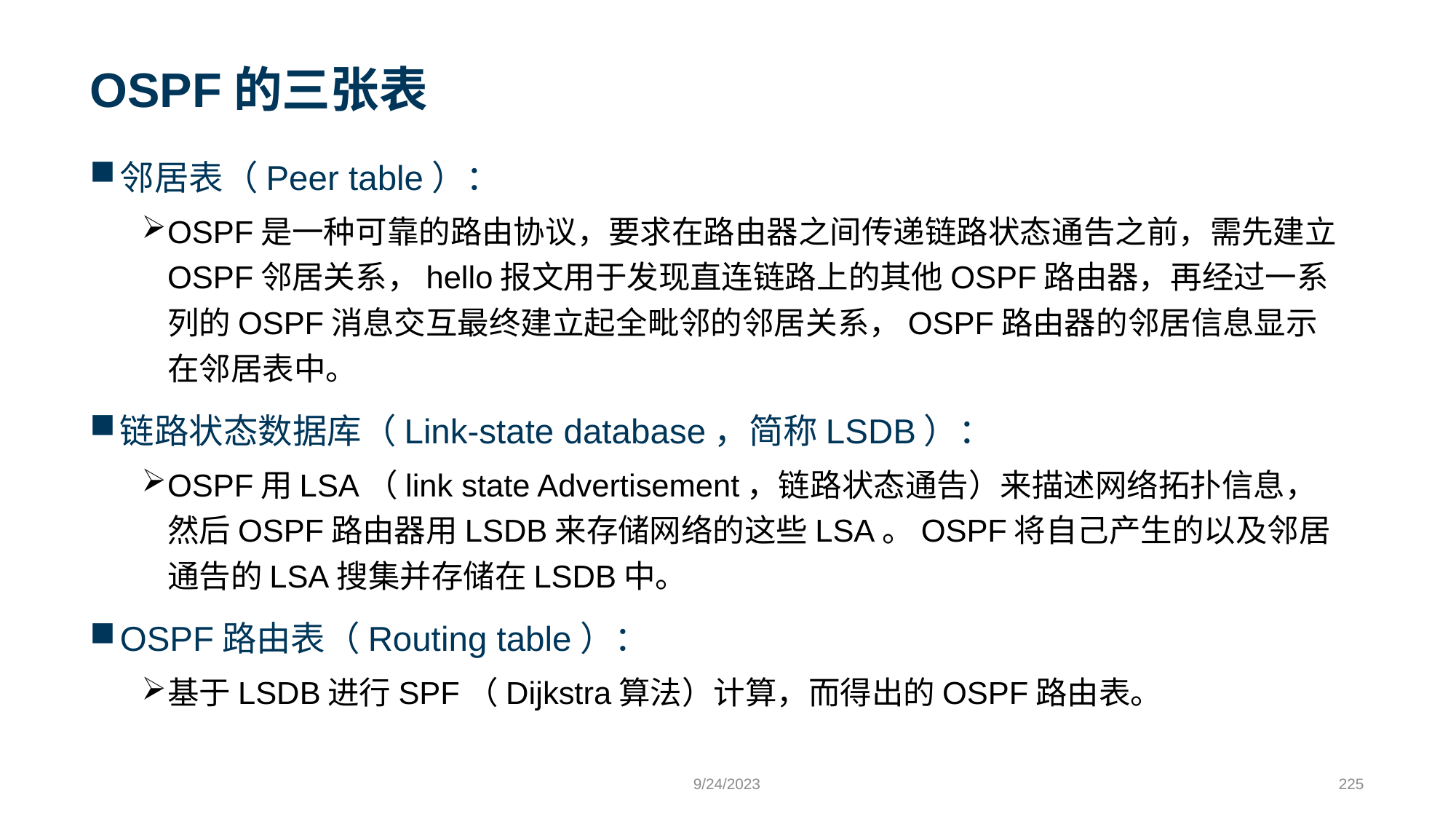

# OSPF的三张表
邻居表（Peer table）：
OSPF是一种可靠的路由协议，要求在路由器之间传递链路状态通告之前，需先建立OSPF邻居关系，hello报文用于发现直连链路上的其他OSPF路由器，再经过一系列的OSPF消息交互最终建立起全毗邻的邻居关系，OSPF路由器的邻居信息显示在邻居表中。
链路状态数据库（Link-state database，简称LSDB）：
OSPF用LSA（link state Advertisement，链路状态通告）来描述网络拓扑信息，然后OSPF路由器用LSDB来存储网络的这些LSA。OSPF将自己产生的以及邻居通告的LSA搜集并存储在LSDB中。
OSPF路由表（Routing table）：
基于LSDB进行SPF（Dijkstra算法）计算，而得出的OSPF路由表。

9/24/2023
225